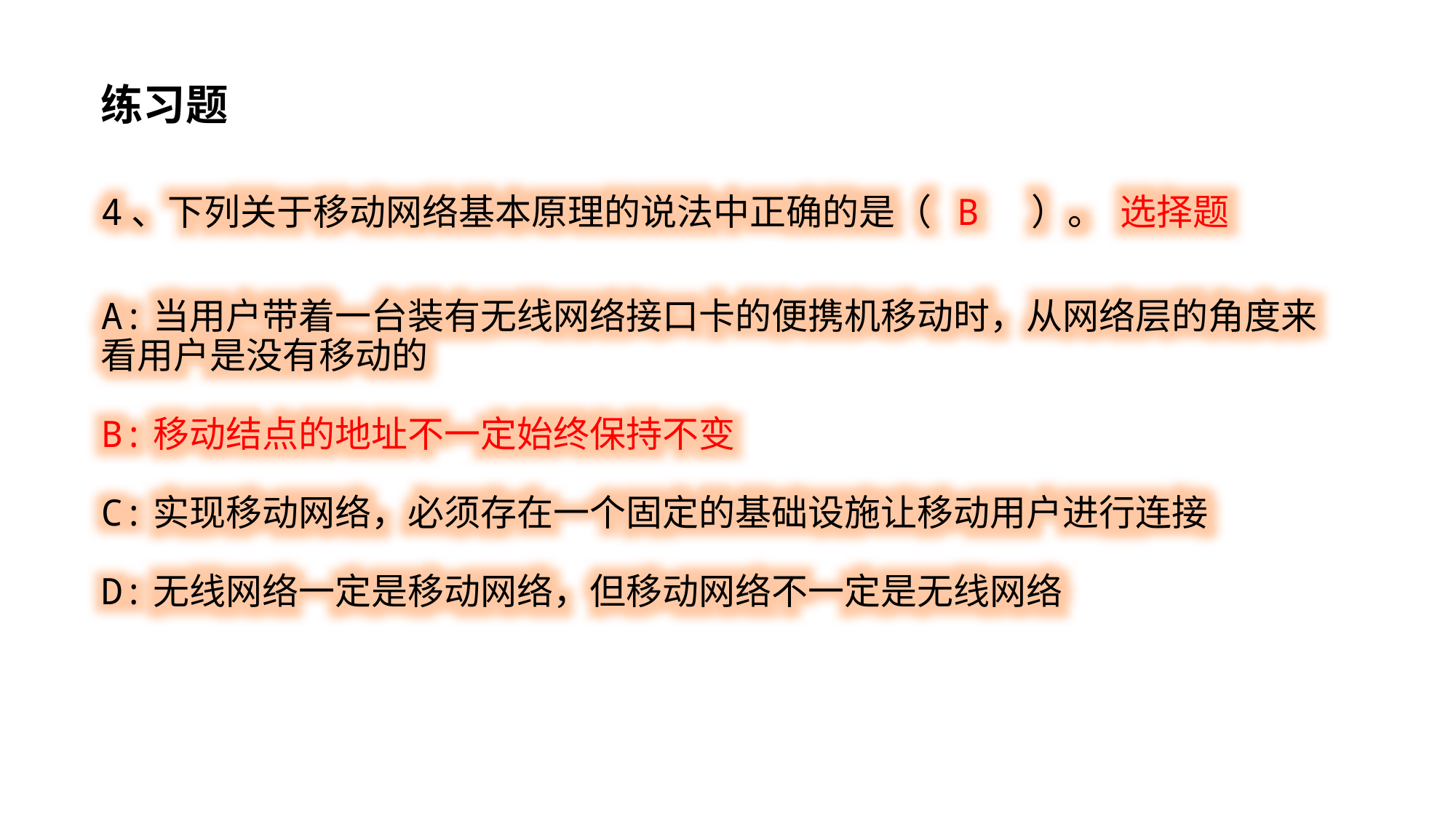

练习题
4、下列关于移动网络基本原理的说法中正确的是（  B  ）。  选择题

A:当用户带着一台装有无线网络接口卡的便携机移动时，从网络层的角度来看用户是没有移动的

B:移动结点的地址不一定始终保持不变

C:实现移动网络，必须存在一个固定的基础设施让移动用户进行连接

D:无线网络一定是移动网络，但移动网络不一定是无线网络